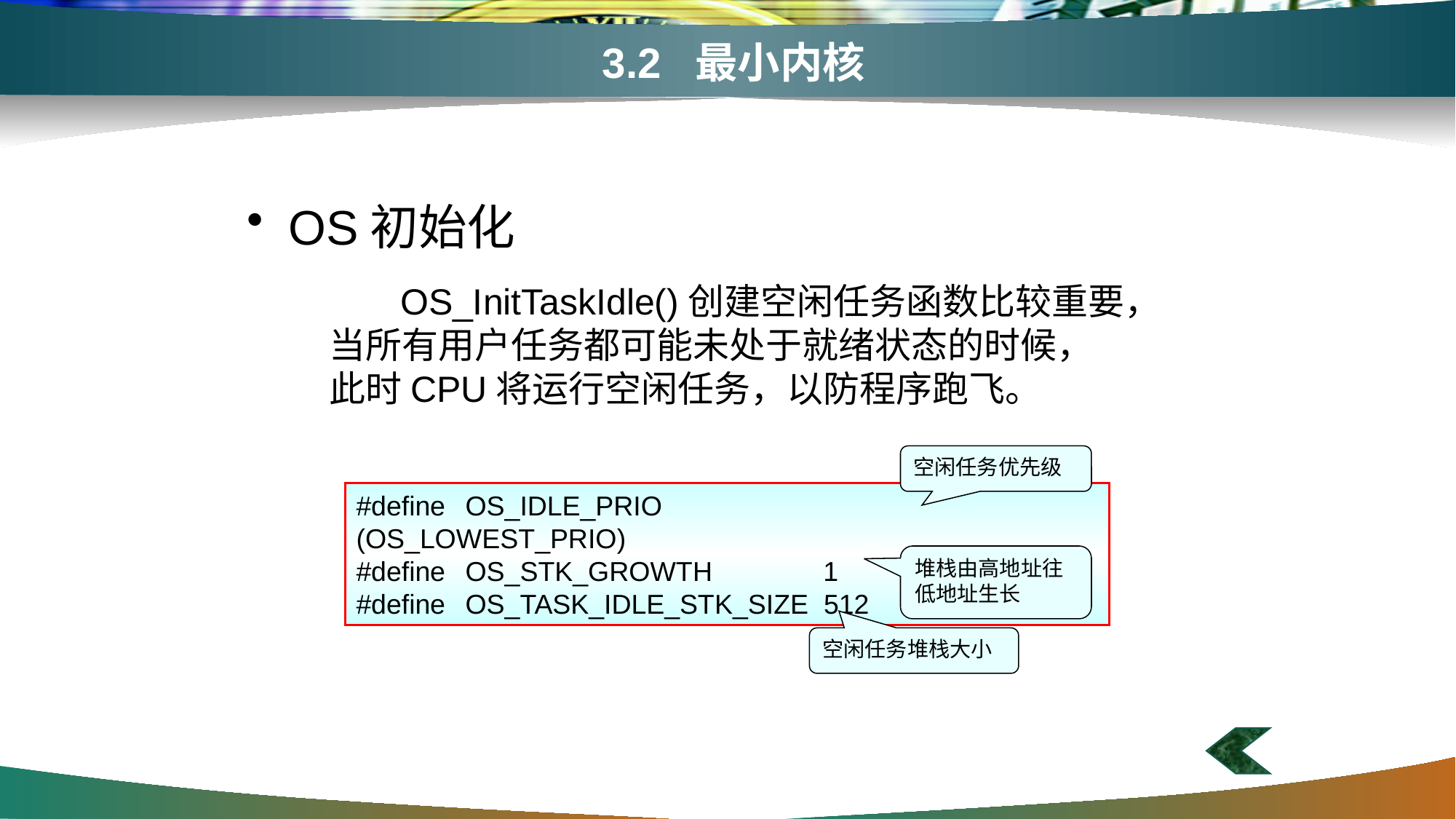

# 3.2  最小内核

OS初始化
       OS_InitTaskIdle()创建空闲任务函数比较重要，当所有用户任务都可能未处于就绪状态的时候，此时CPU将运行空闲任务，以防程序跑飞。
空闲任务优先级
#define  	OS_IDLE_PRIO    	     (OS_LOWEST_PRIO)
#define	OS_STK_GROWTH	    1
#define	OS_TASK_IDLE_STK_SIZE  512
堆栈由高地址往低地址生长
空闲任务堆栈大小